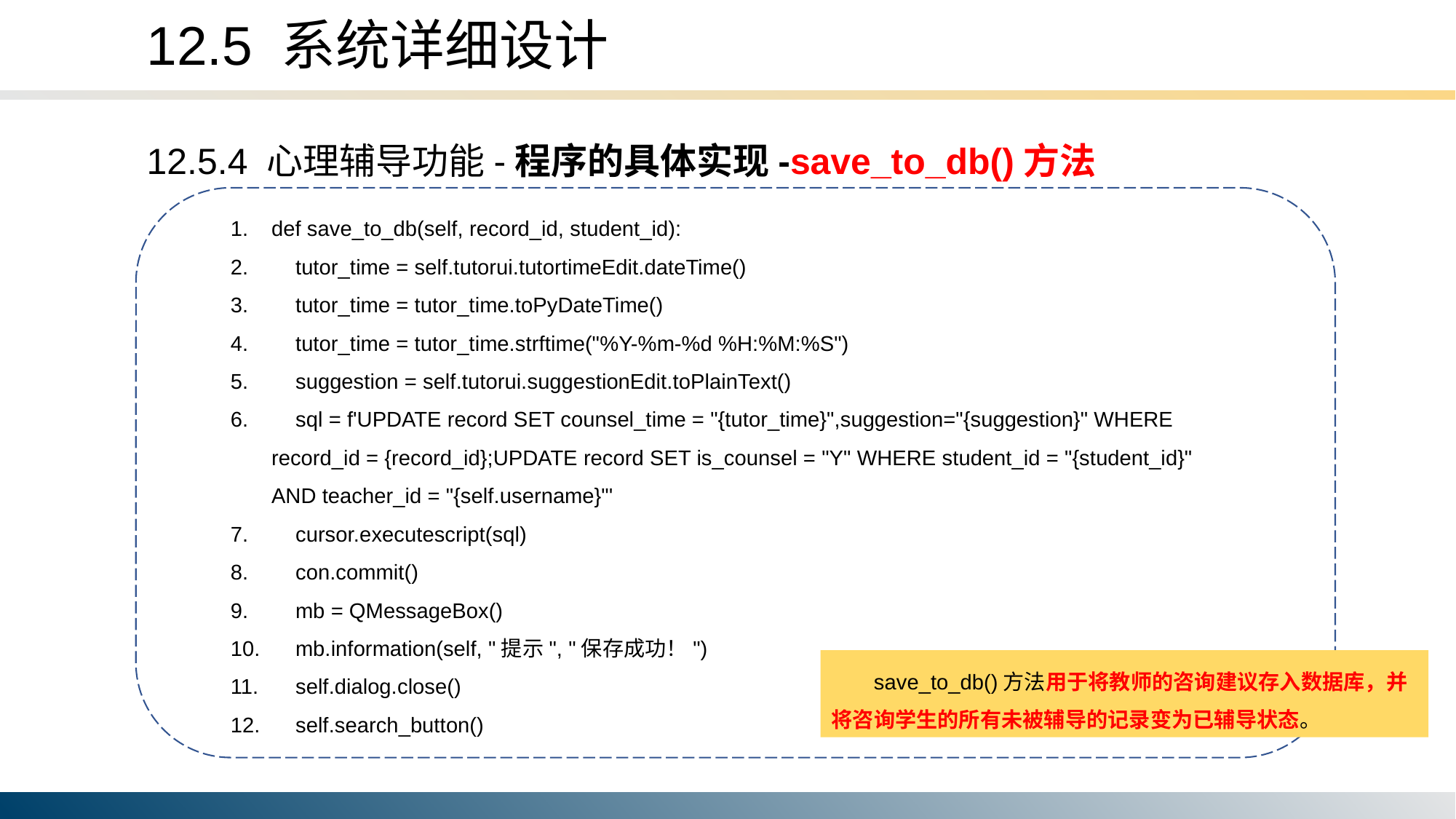

12.5 系统详细设计
12.5.4 心理辅导功能-程序的具体实现-save_to_db()方法

def save_to_db(self, record_id, student_id):
    tutor_time = self.tutorui.tutortimeEdit.dateTime()
    tutor_time = tutor_time.toPyDateTime()
    tutor_time = tutor_time.strftime("%Y-%m-%d %H:%M:%S")
    suggestion = self.tutorui.suggestionEdit.toPlainText()
    sql = f'UPDATE record SET counsel_time = "{tutor_time}",suggestion="{suggestion}" WHERE record_id = {record_id};UPDATE record SET is_counsel = "Y" WHERE student_id = "{student_id}" AND teacher_id = "{self.username}"'
    cursor.executescript(sql)
    con.commit()
    mb = QMessageBox()
    mb.information(self, "提示", "保存成功！")
    self.dialog.close()
    self.search_button()
save_to_db()方法用于将教师的咨询建议存入数据库，并将咨询学生的所有未被辅导的记录变为已辅导状态。